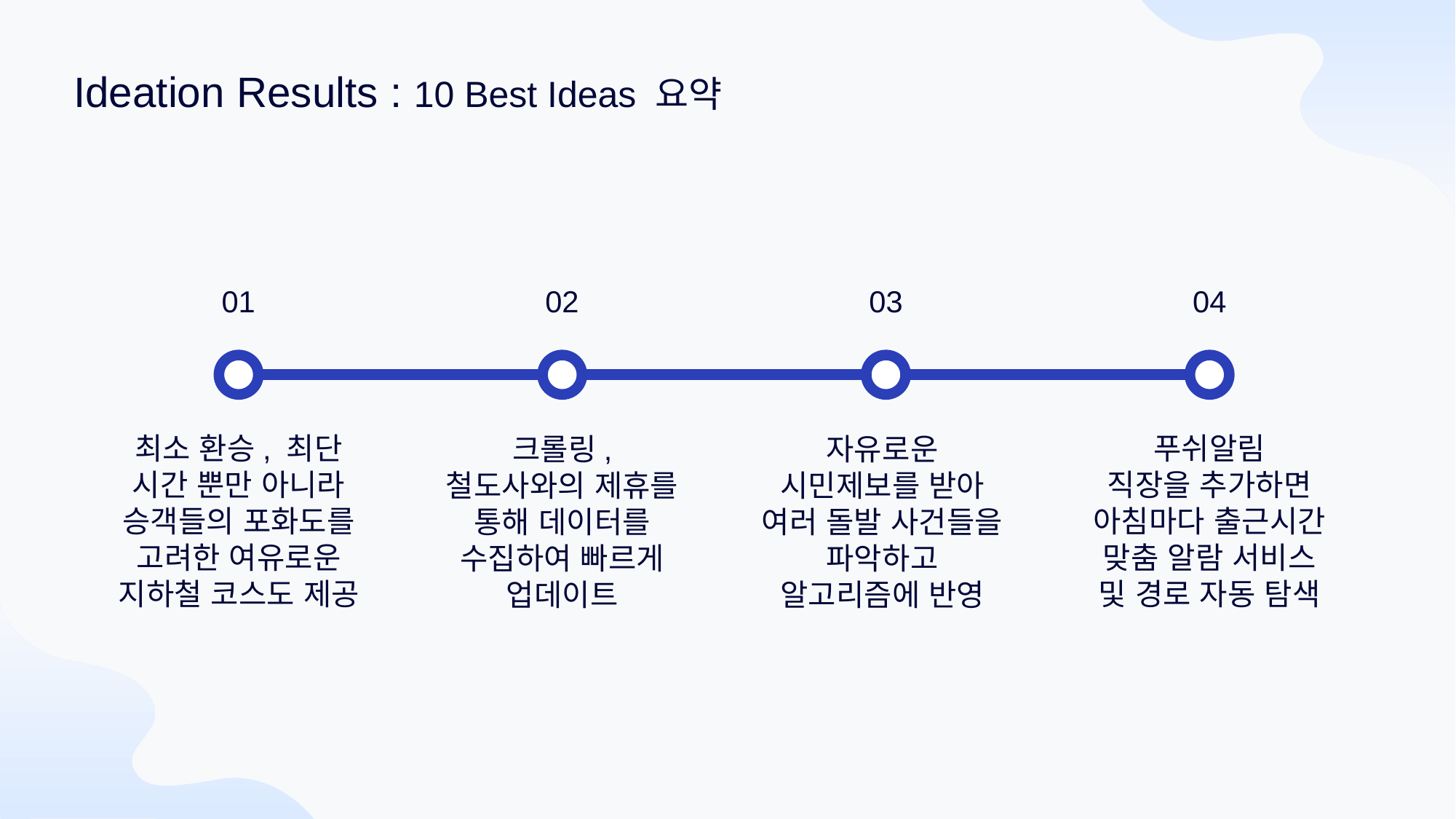

Ideation Results : 10 Best Ideas 요약
01
02
03
04

최소 환승, 최단 시간 뿐만 아니라 승객들의 포화도를 고려한 여유로운 지하철 코스도 제공
푸쉬알림
직장을 추가하면 아침마다 출근시간 맞춤 알람 서비스 및 경로 자동 탐색
크롤링, 철도사와의 제휴를 통해 데이터를 수집하여 빠르게 업데이트
자유로운 시민제보를 받아 여러 돌발 사건들을 파악하고 알고리즘에 반영